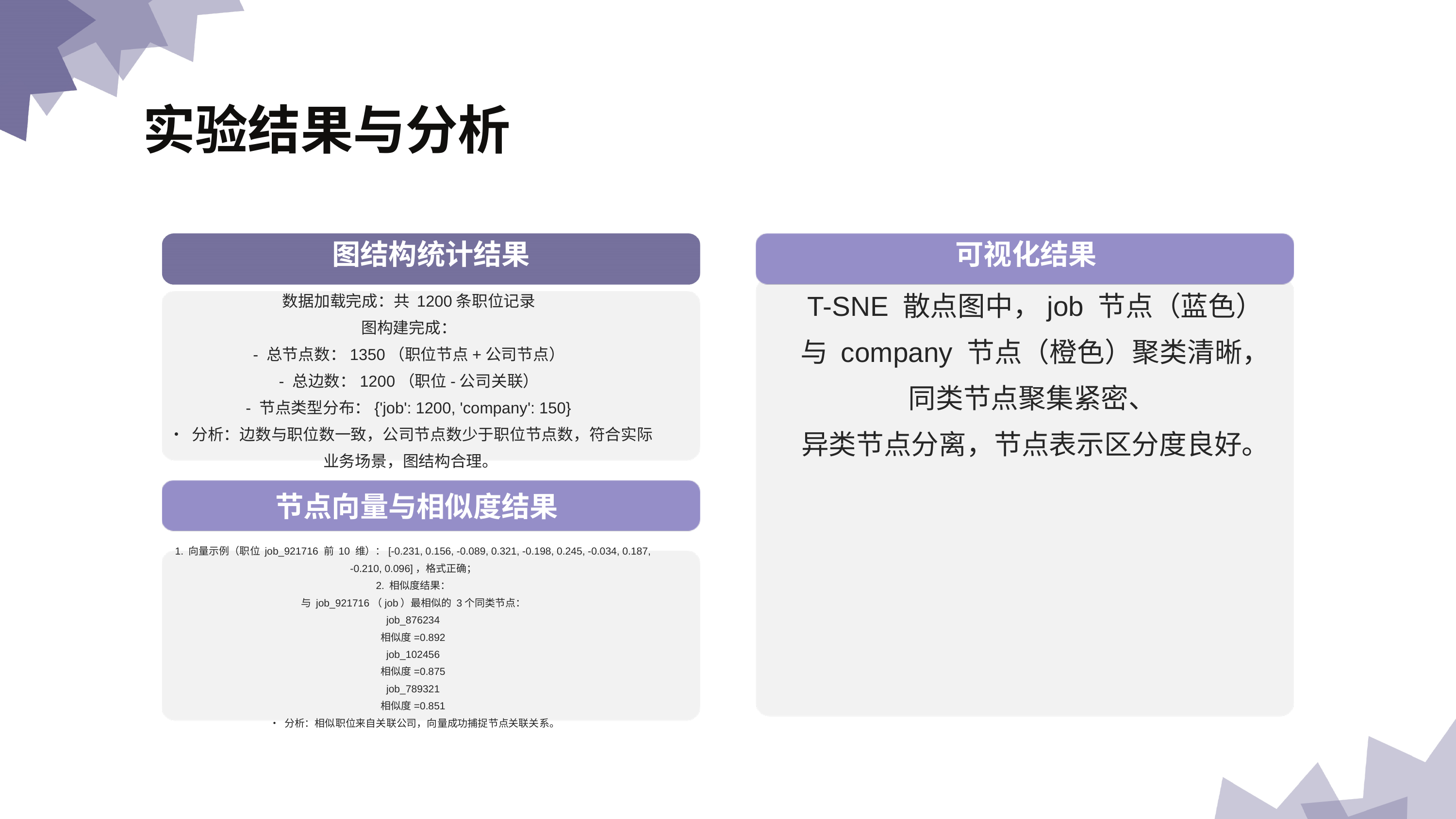

实验结果与分析

图结构统计结果

可视化结果

T-SNE 散点图中，job 节点（蓝⾊）与 company 节点（橙⾊）聚类清晰，同类节点聚集紧密、
异类节点分离，节点表示区分度良好。

数据加载完成：共 1200条职位记录
图构建完成：
- 总节点数：1350（职位节点+公司节点）
- 总边数：1200（职位-公司关联）
- 节点类型分布：{'job': 1200, 'company': 150}
• 分析：边数与职位数⼀致，公司节点数少于职位节点数，符合实际业务场景，图结构合理。

节点向量与相似度结果

1. 向量示例（职位 job_921716 前 10 维）：[-0.231, 0.156, -0.089, 0.321, -0.198, 0.245, -0.034, 0.187,
-0.210, 0.096]，格式正确；
2. 相似度结果：
与 job_921716（job）最相似的 3个同类节点：
job_876234
相似度=0.892
job_102456
相似度=0.875
job_789321
相似度=0.851
• 分析：相似职位来⾃关联公司，向量成功捕捉节点关联关系。